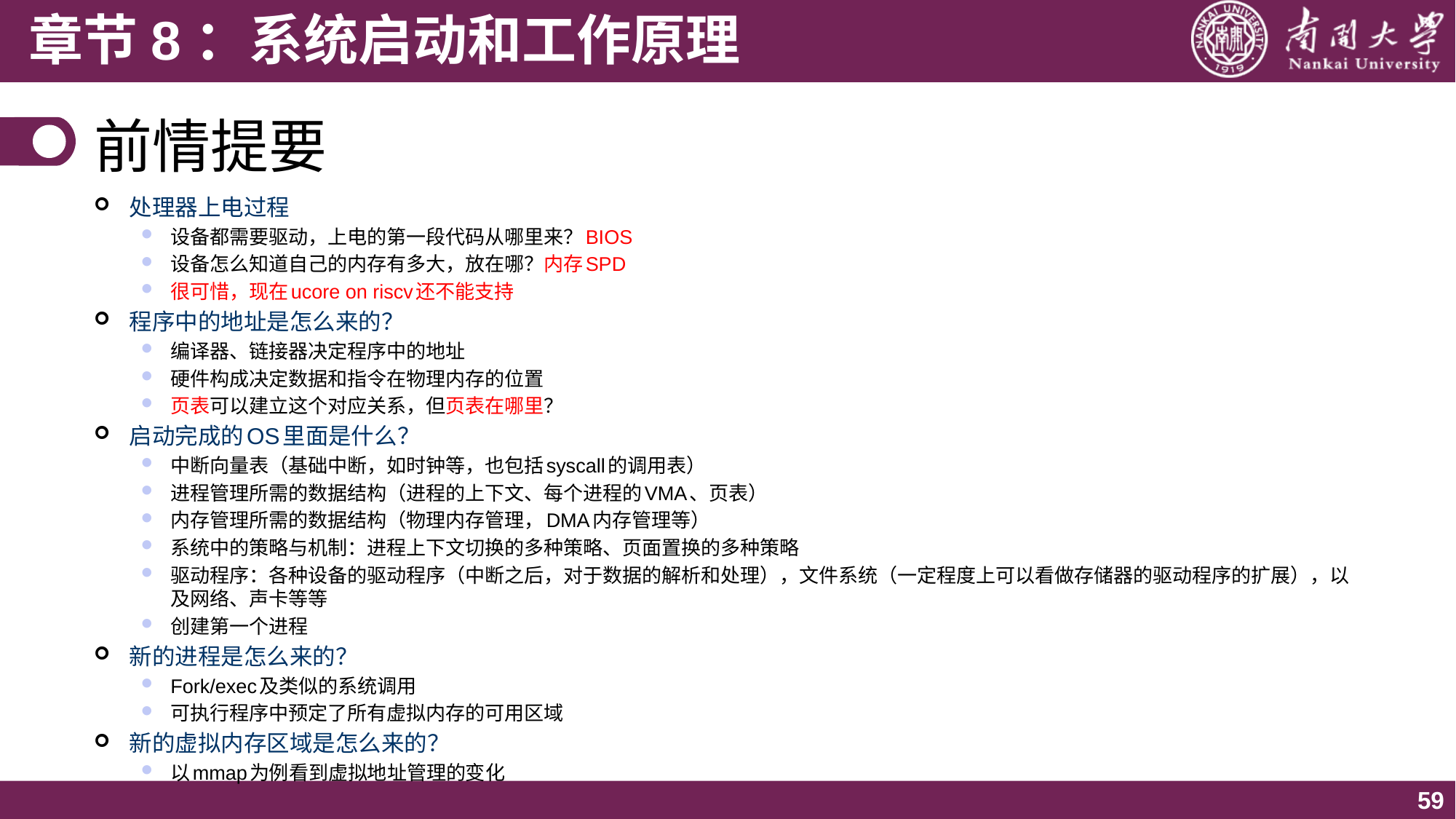

# 前情提要
处理器上电过程
设备都需要驱动，上电的第一段代码从哪里来？BIOS
设备怎么知道自己的内存有多大，放在哪？内存SPD
很可惜，现在ucore on riscv还不能支持
程序中的地址是怎么来的？
编译器、链接器决定程序中的地址
硬件构成决定数据和指令在物理内存的位置
页表可以建立这个对应关系，但页表在哪里？
启动完成的OS里面是什么？
中断向量表（基础中断，如时钟等，也包括syscall的调用表）
进程管理所需的数据结构（进程的上下文、每个进程的VMA、页表）
内存管理所需的数据结构（物理内存管理，DMA内存管理等）
系统中的策略与机制：进程上下文切换的多种策略、页面置换的多种策略
驱动程序：各种设备的驱动程序（中断之后，对于数据的解析和处理），文件系统（一定程度上可以看做存储器的驱动程序的扩展），以及网络、声卡等等
创建第一个进程
新的进程是怎么来的？
Fork/exec及类似的系统调用
可执行程序中预定了所有虚拟内存的可用区域
新的虚拟内存区域是怎么来的？
以mmap为例看到虚拟地址管理的变化
59